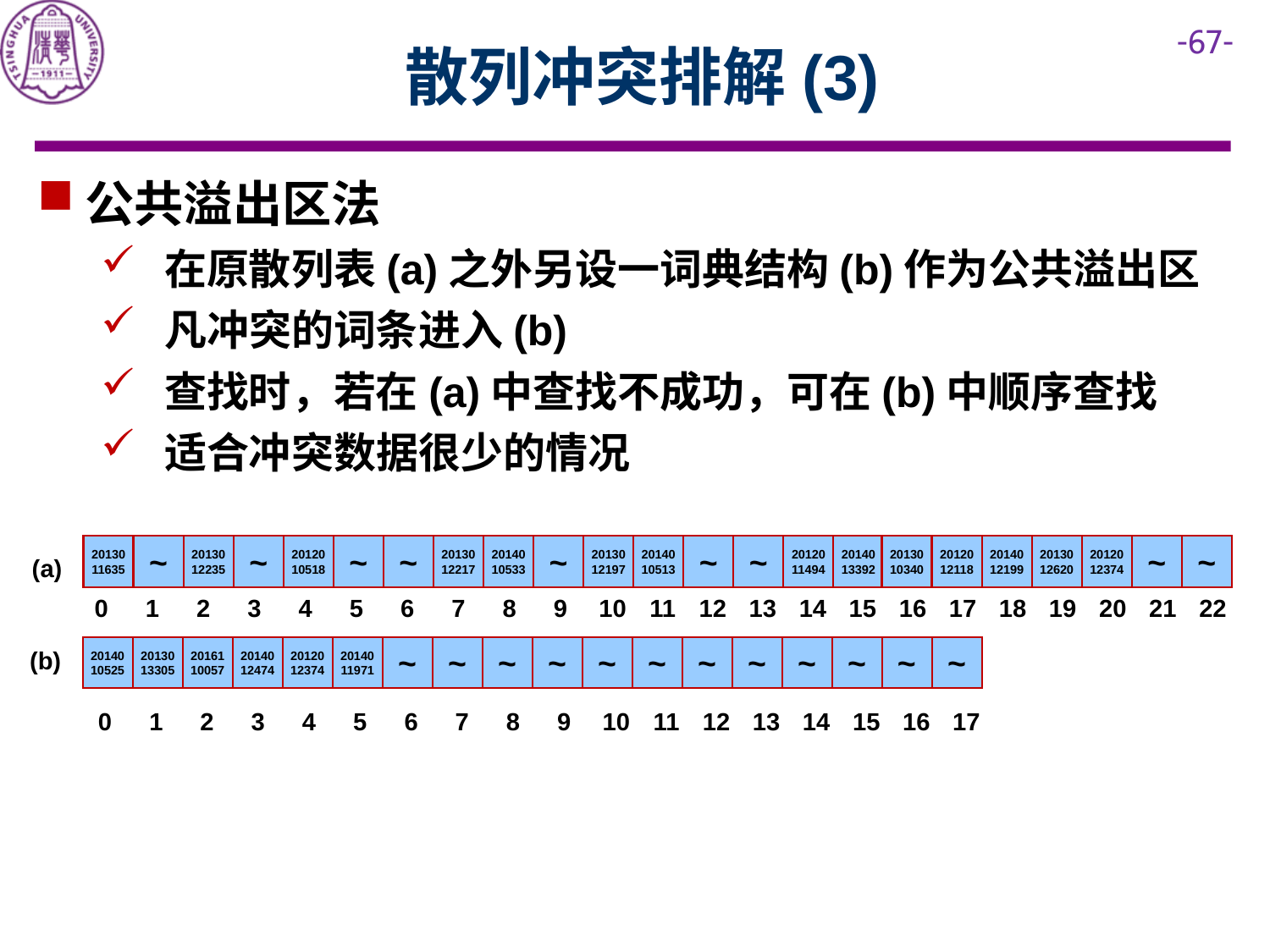

# 散列冲突排解(3)
公共溢出区法
在原散列表(a)之外另设一词典结构(b)作为公共溢出区
凡冲突的词条进入(b)
查找时，若在(a)中查找不成功，可在(b)中顺序查找
适合冲突数据很少的情况
2013011635
~
2013012235
~
2012010518
~
~
2013012217
2014010533
~
2013012197
2014010513
~
~
2012011494
2014013392
2013010340
2012012118
2014012199
2013012620
2012012374
~
~
(a)
0
1
2
3
4
5
6
7
8
9
10
11
12
13
14
15
16
17
18
19
20
21
22
2014010525
2013013305
2016110057
2014012474
2012012374
2014011971
~
~
~
~
~
~
~
~
~
~
~
~
(b)
0
1
2
3
4
5
6
7
8
9
10
11
12
13
14
15
16
17